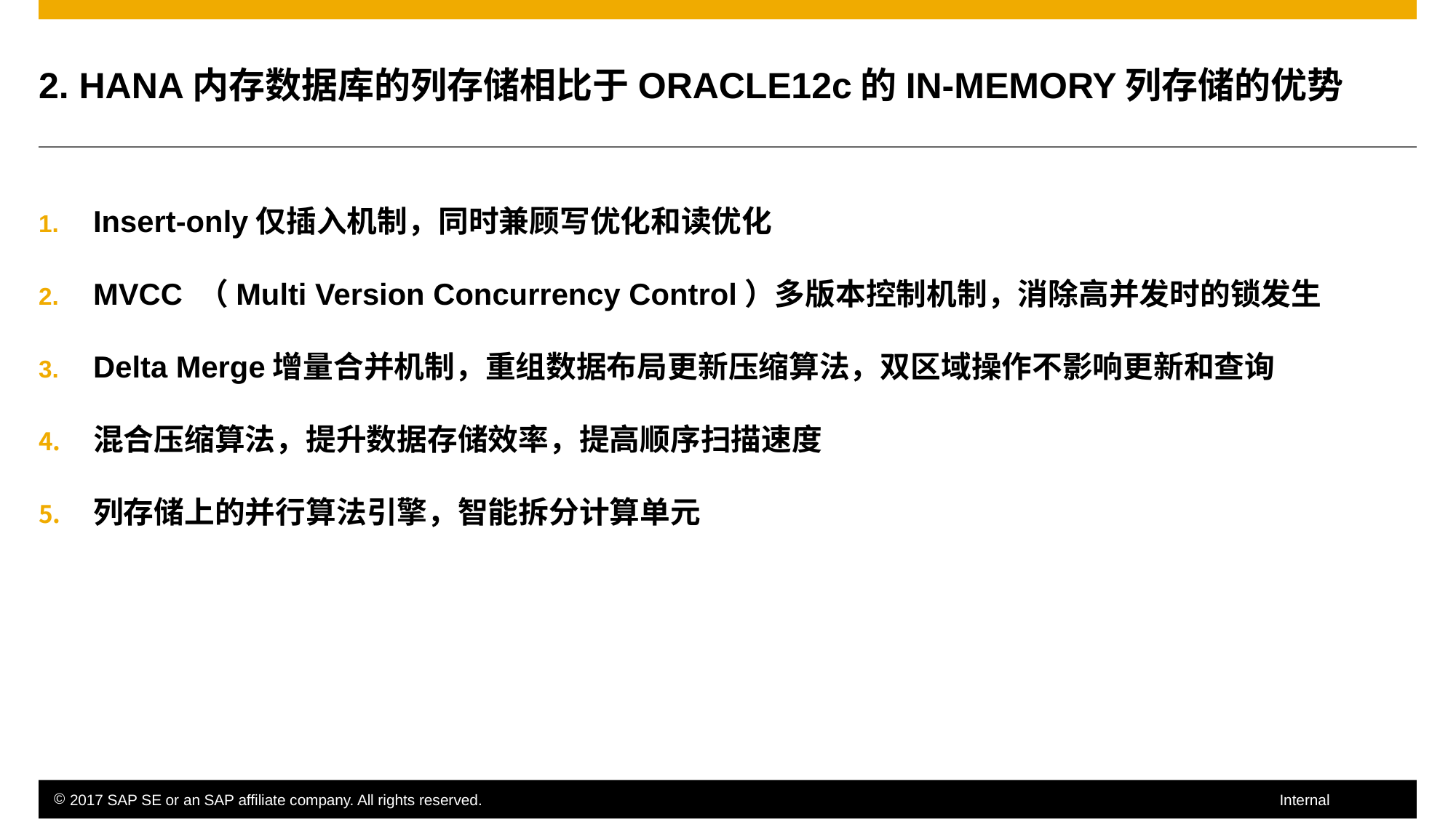

# 2. HANA内存数据库的列存储相比于ORACLE12c的IN-MEMORY列存储的优势
Insert-only仅插入机制，同时兼顾写优化和读优化
MVCC （Multi Version Concurrency Control）多版本控制机制，消除高并发时的锁发生
Delta Merge增量合并机制，重组数据布局更新压缩算法，双区域操作不影响更新和查询
混合压缩算法，提升数据存储效率，提高顺序扫描速度
列存储上的并行算法引擎，智能拆分计算单元